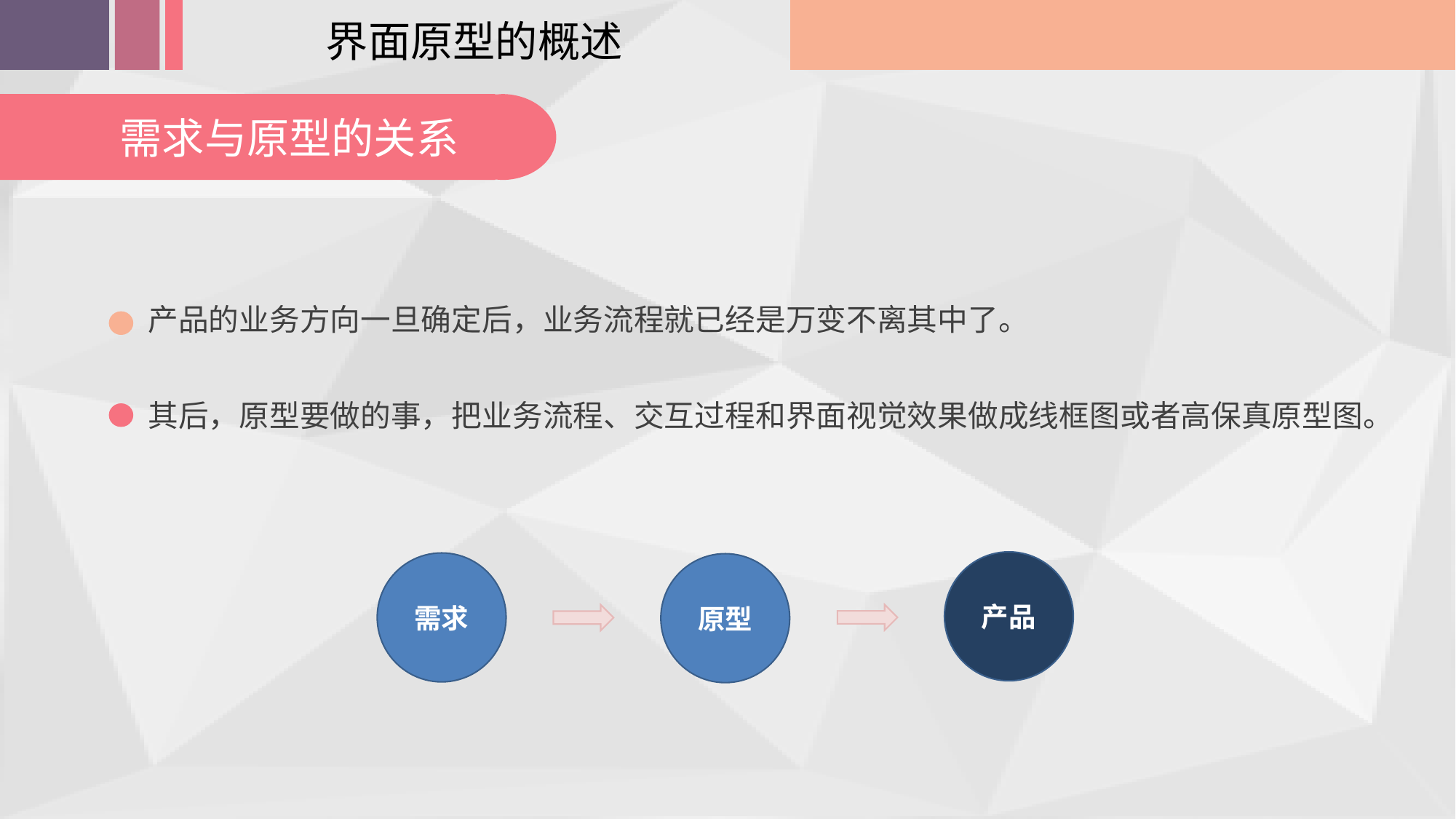

界面原型的概述

需求与原型的关系
产品的业务方向一旦确定后，业务流程就已经是万变不离其中了。

其后，原型要做的事，把业务流程、交互过程和界面视觉效果做成线框图或者高保真原型图。

产品
需求
原型